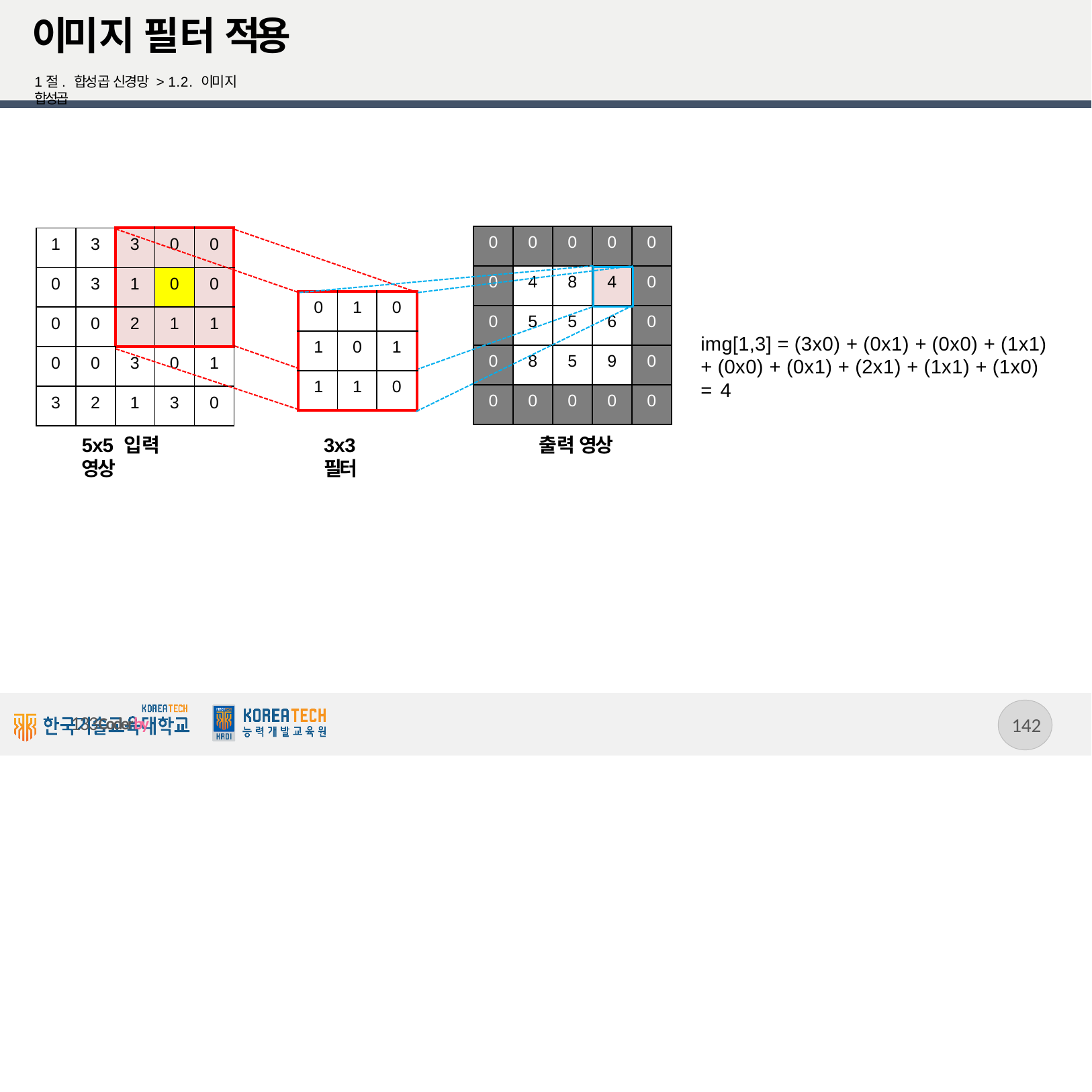

# 이미지 필터 적용
1절. 합성곱 신경망 > 1.2. 이미지 합성곱
| 0 | 0 | 0 | 0 | 0 |
| --- | --- | --- | --- | --- |
| 0 | 4 | 8 | 4 | 0 |
| 0 | 5 | 5 | 6 | 0 |
| 0 | 8 | 5 | 9 | 0 |
| 0 | 0 | 0 | 0 | 0 |
| 1 | 3 | 3 | 0 | 0 |
| --- | --- | --- | --- | --- |
| 0 | 3 | 1 | 0 | 0 |
| 0 | 0 | 2 | 1 | 1 |
| 0 | 0 | 3 | 0 | 1 |
| 3 | 2 | 1 | 3 | 0 |

| 0 | 1 | 0 |
| --- | --- | --- |
| 1 | 0 | 1 |
| 1 | 1 | 0 |

img[1,3] = (3x0) + (0x1) + (0x0) + (1x1)
+ (0x0) + (0x1) + (2x1) + (1x1) + (1x0) =  4

5x5 입력 영상
3x3 필터
출력 영상
142
133Coderby